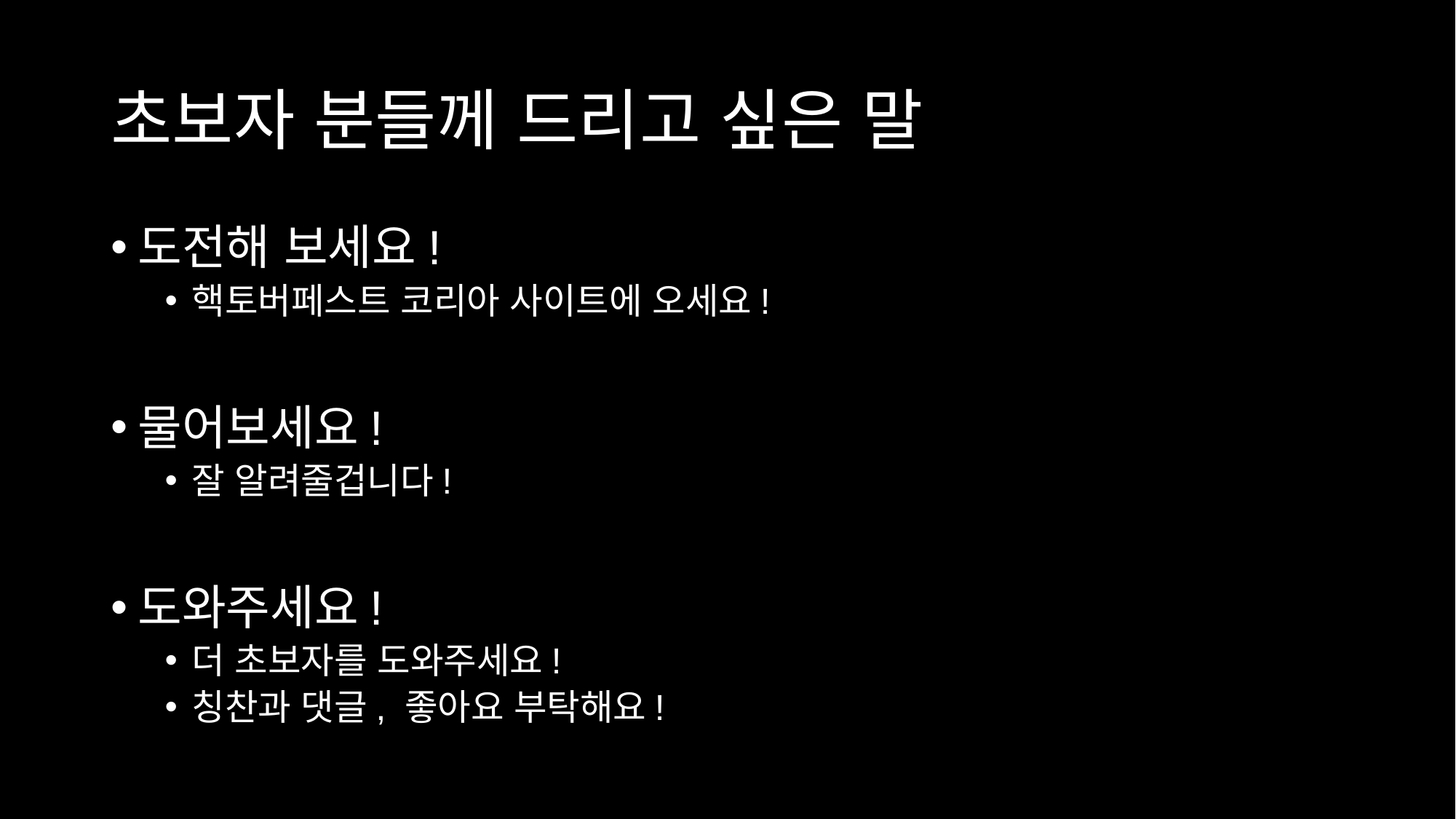

# 초보자 분들께 드리고 싶은 말
도전해 보세요!
핵토버페스트 코리아 사이트에 오세요!

물어보세요!
잘 알려줄겁니다!

도와주세요!
더 초보자를 도와주세요!
칭찬과 댓글, 좋아요 부탁해요!
#hacktoberfest #hacktoberfestseoul